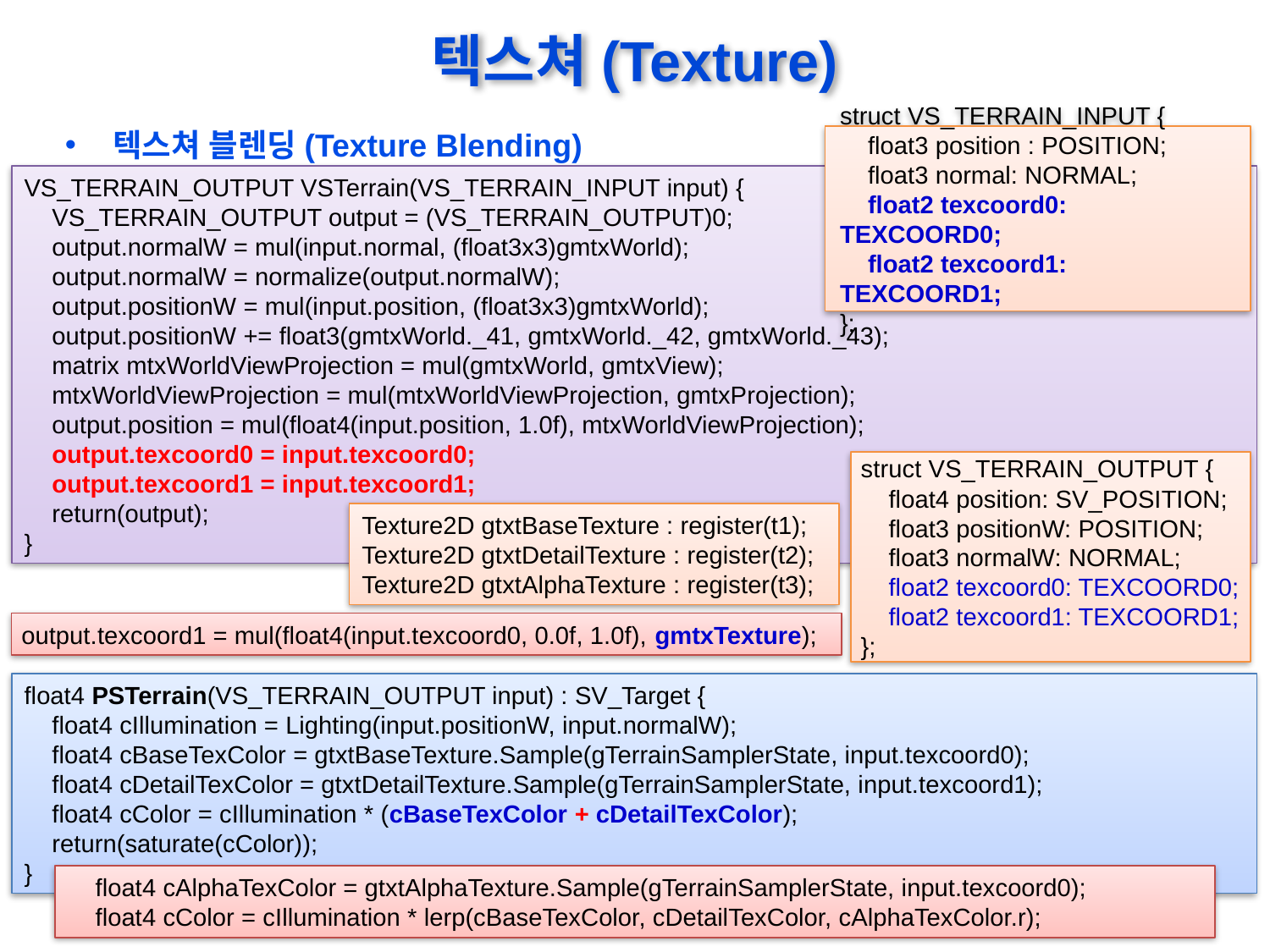

# 텍스쳐(Texture)
텍스쳐 블렌딩(Texture Blending)
struct VS_TERRAIN_INPUT {
    float3 position : POSITION;
    float3 normal: NORMAL;
    float2 texcoord0: TEXCOORD0;
    float2 texcoord1: TEXCOORD1;
};
VS_TERRAIN_OUTPUT VSTerrain(VS_TERRAIN_INPUT input) {
    VS_TERRAIN_OUTPUT output = (VS_TERRAIN_OUTPUT)0;
    output.normalW = mul(input.normal, (float3x3)gmtxWorld);
    output.normalW = normalize(output.normalW);
    output.positionW = mul(input.position, (float3x3)gmtxWorld);
    output.positionW += float3(gmtxWorld._41, gmtxWorld._42, gmtxWorld._43);
    matrix mtxWorldViewProjection = mul(gmtxWorld, gmtxView);
    mtxWorldViewProjection = mul(mtxWorldViewProjection, gmtxProjection);
    output.position = mul(float4(input.position, 1.0f), mtxWorldViewProjection);
    output.texcoord0 = input.texcoord0;
    output.texcoord1 = input.texcoord1;
    return(output);
}
struct VS_TERRAIN_OUTPUT {
    float4 position: SV_POSITION;
    float3 positionW: POSITION;
    float3 normalW: NORMAL;
    float2 texcoord0: TEXCOORD0;
    float2 texcoord1: TEXCOORD1;
};
Texture2D gtxtBaseTexture : register(t1);
Texture2D gtxtDetailTexture : register(t2);
Texture2D gtxtAlphaTexture : register(t3);
output.texcoord1 = mul(float4(input.texcoord0, 0.0f, 1.0f), gmtxTexture);
float4 PSTerrain(VS_TERRAIN_OUTPUT input) : SV_Target {
    float4 cIllumination = Lighting(input.positionW, input.normalW);
    float4 cBaseTexColor = gtxtBaseTexture.Sample(gTerrainSamplerState, input.texcoord0);
    float4 cDetailTexColor = gtxtDetailTexture.Sample(gTerrainSamplerState, input.texcoord1);
    float4 cColor = cIllumination * (cBaseTexColor + cDetailTexColor);
    return(saturate(cColor));
}
    float4 cAlphaTexColor = gtxtAlphaTexture.Sample(gTerrainSamplerState, input.texcoord0);
    float4 cColor = cIllumination * lerp(cBaseTexColor, cDetailTexColor, cAlphaTexColor.r);